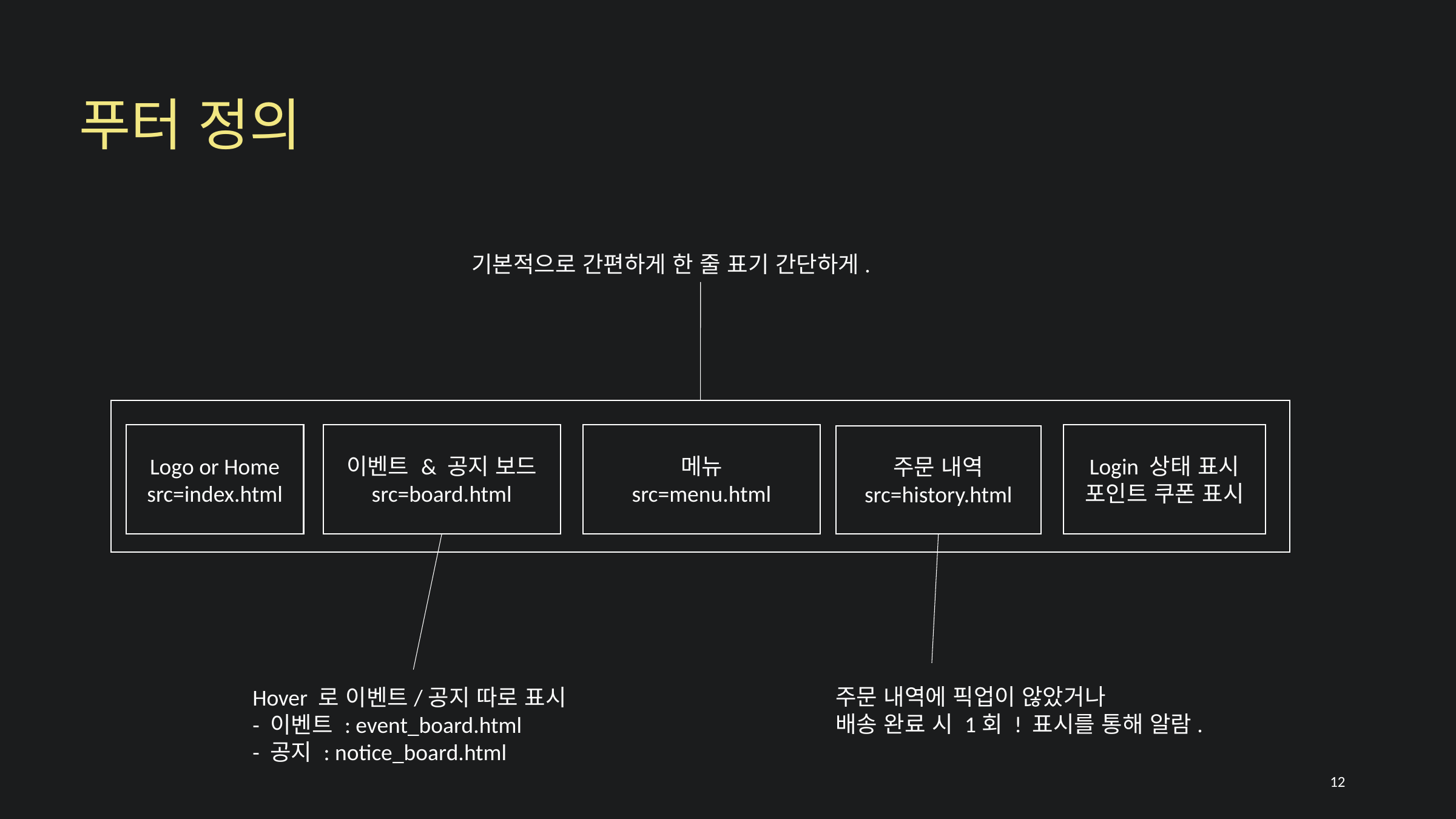

푸터 정의
기본적으로 간편하게 한 줄 표기 간단하게.

Logo or Home
src=index.html
이벤트 & 공지 보드
src=board.html
메뉴
src=menu.html
Login 상태 표시
포인트 쿠폰 표시
주문 내역
src=history.html
주문 내역에 픽업이 않았거나
배송 완료 시 1회 ! 표시를 통해 알람.
Hover 로 이벤트/공지 따로 표시
- 이벤트 : event_board.html
- 공지 : notice_board.html
12